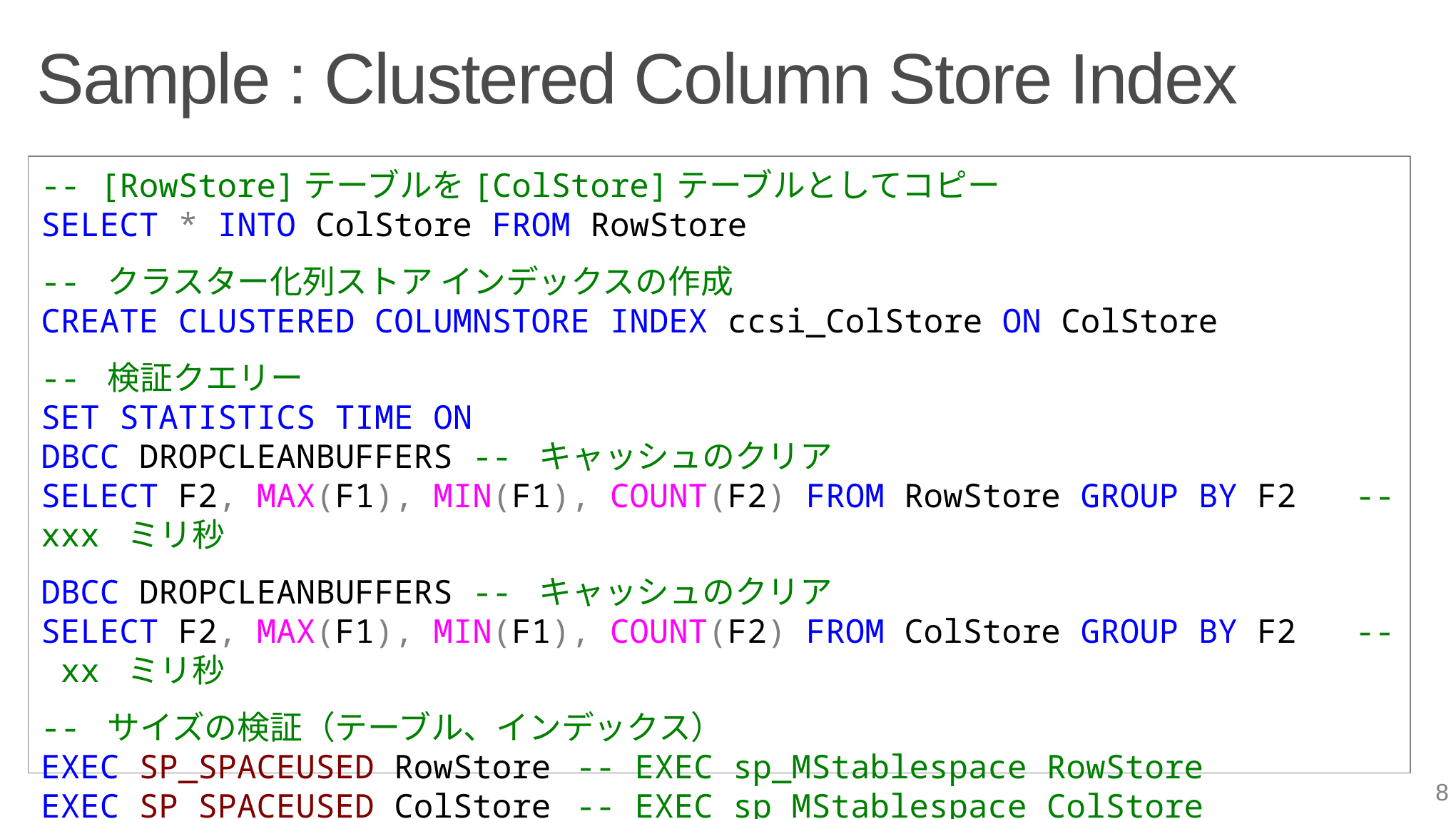

# Sample : Clustered Column Store Index
-- [RowStore]テーブルを[ColStore]テーブルとしてコピー
SELECT * INTO ColStore FROM RowStore
-- クラスター化列ストア インデックスの作成
CREATE CLUSTERED COLUMNSTORE INDEX ccsi_ColStore ON ColStore
-- 検証クエリー
SET STATISTICS TIME ON
DBCC DROPCLEANBUFFERS -- キャッシュのクリア
SELECT F2, MAX(F1), MIN(F1), COUNT(F2) FROM RowStore GROUP BY F2   -- xxx ミリ秒
DBCC DROPCLEANBUFFERS -- キャッシュのクリア
SELECT F2, MAX(F1), MIN(F1), COUNT(F2) FROM ColStore GROUP BY F2   --  xx ミリ秒
-- サイズの検証（テーブル、インデックス）
EXEC SP_SPACEUSED RowStore	-- EXEC sp_MStablespace RowStore
EXEC SP_SPACEUSED ColStore	-- EXEC sp_MStablespace ColStore

8